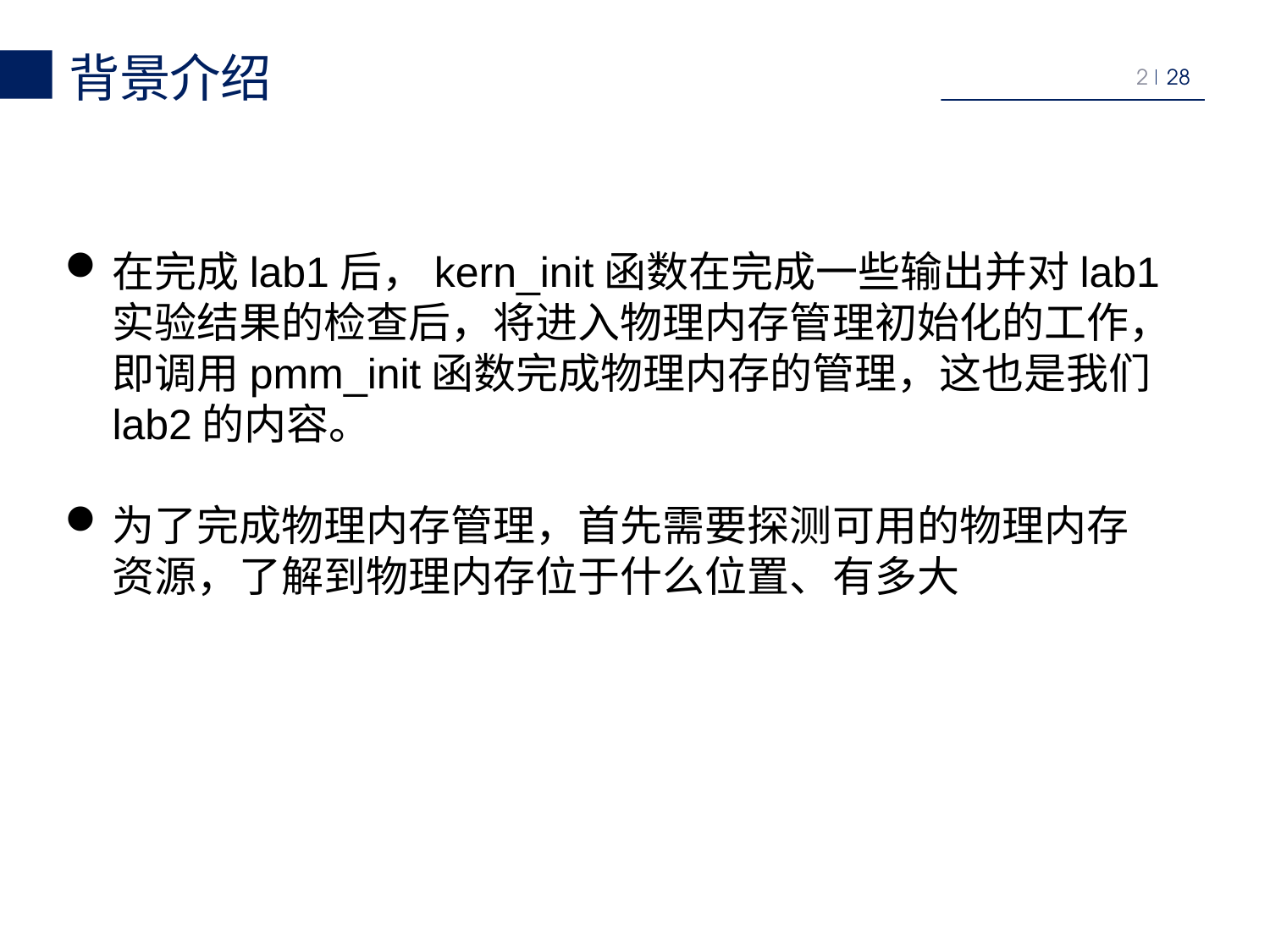

背景介绍

2
在完成lab1后，kern_init函数在完成一些输出并对lab1实验结果的检查后，将进入物理内存管理初始化的工作，即调用pmm_init函数完成物理内存的管理，这也是我们lab2的内容。

为了完成物理内存管理，首先需要探测可用的物理内存资源，了解到物理内存位于什么位置、有多大